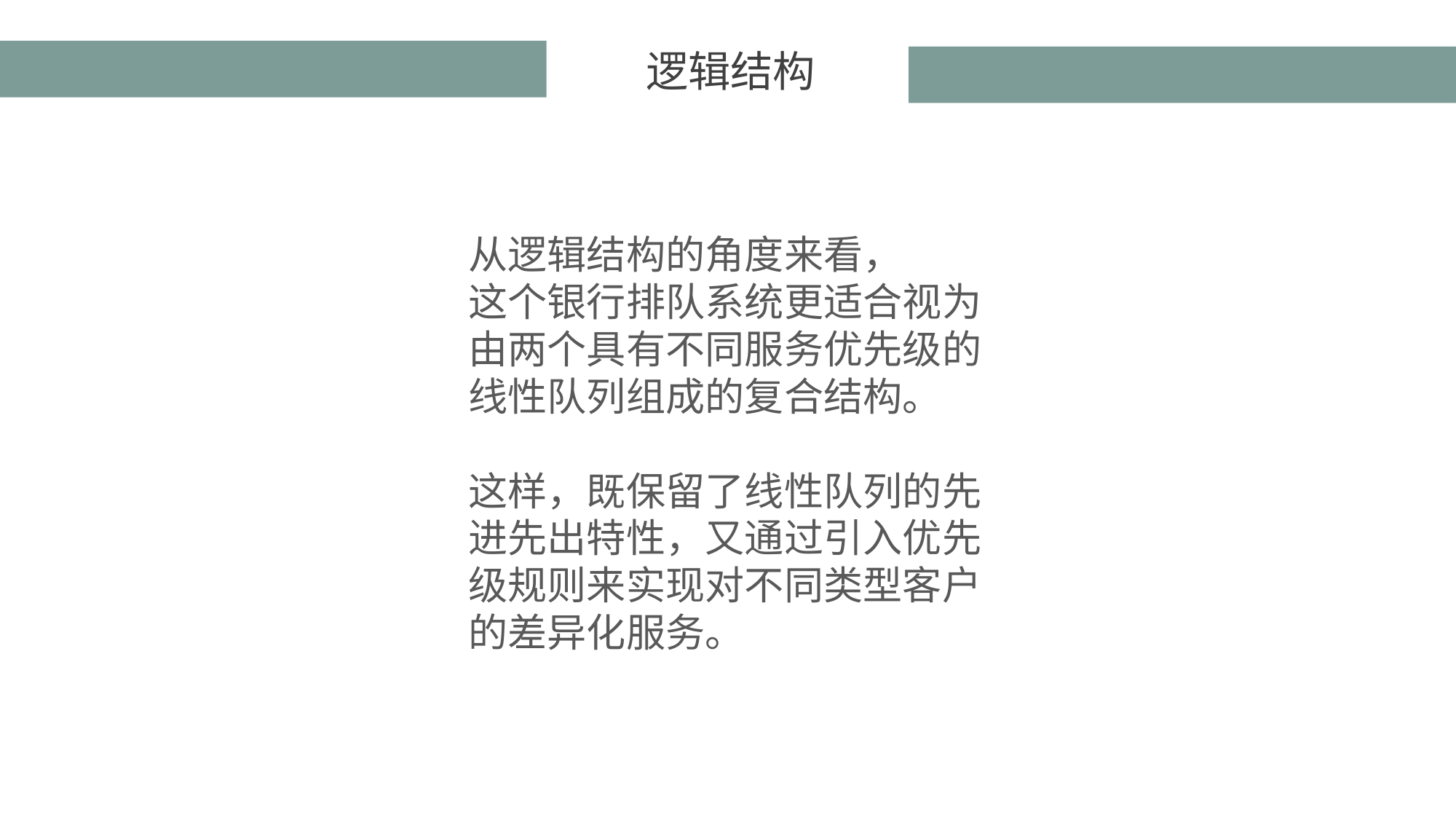

逻辑结构

从逻辑结构的角度来看，
这个银行排队系统更适合视为由两个具有不同服务优先级的线性队列组成的复合结构。

这样，既保留了线性队列的先进先出特性，又通过引入优先级规则来实现对不同类型客户的差异化服务。